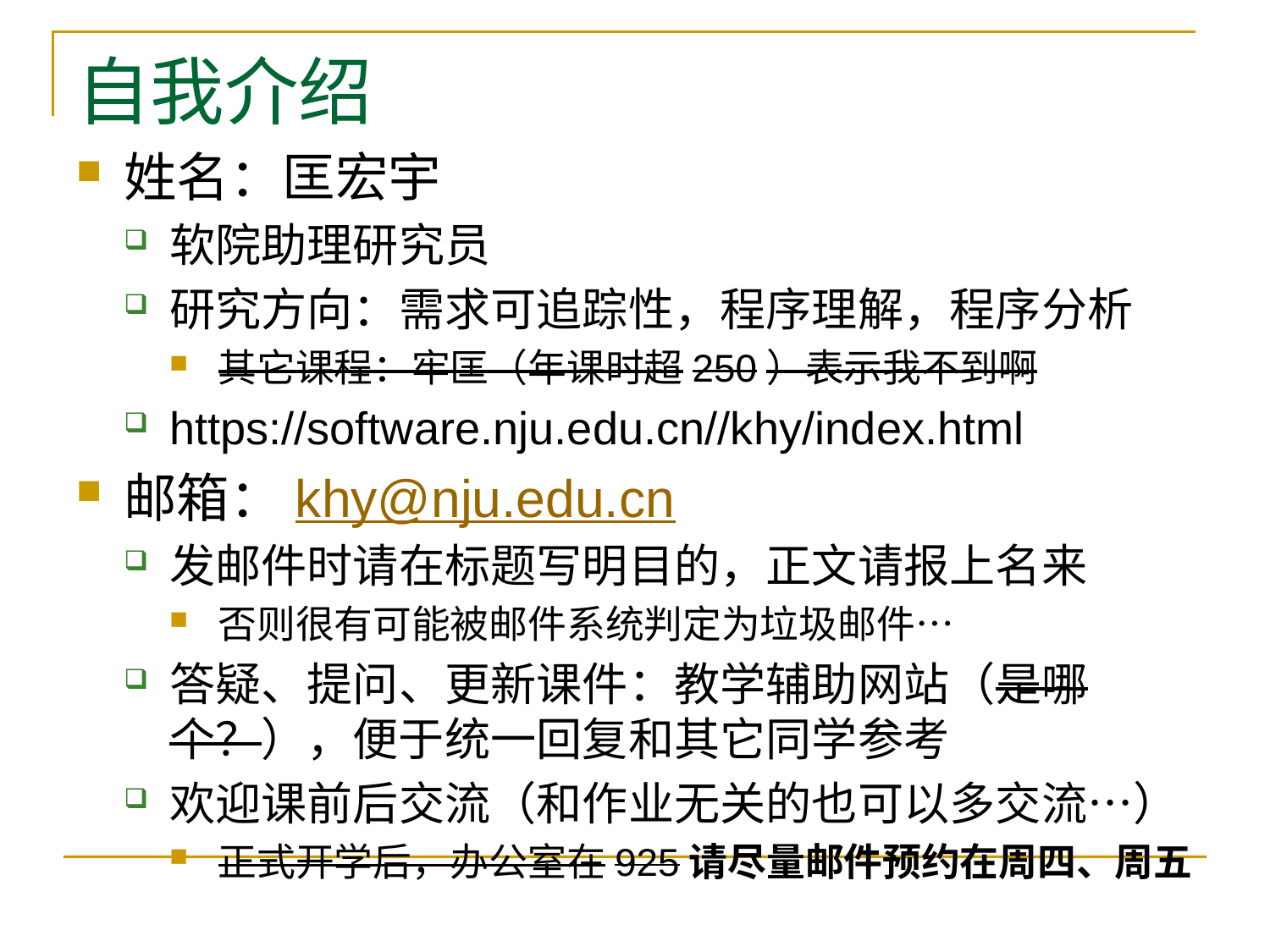

# 自我介绍
姓名：匡宏宇
软院助理研究员
研究方向：需求可追踪性，程序理解，程序分析
其它课程：牢匡（年课时超250）表示我不到啊
https://software.nju.edu.cn//khy/index.html
邮箱：khy@nju.edu.cn
发邮件时请在标题写明目的，正文请报上名来
否则很有可能被邮件系统判定为垃圾邮件…
答疑、提问、更新课件：教学辅助网站（是哪个？），便于统一回复和其它同学参考
欢迎课前后交流（和作业无关的也可以多交流…）
正式开学后，办公室在925请尽量邮件预约在周四、周五